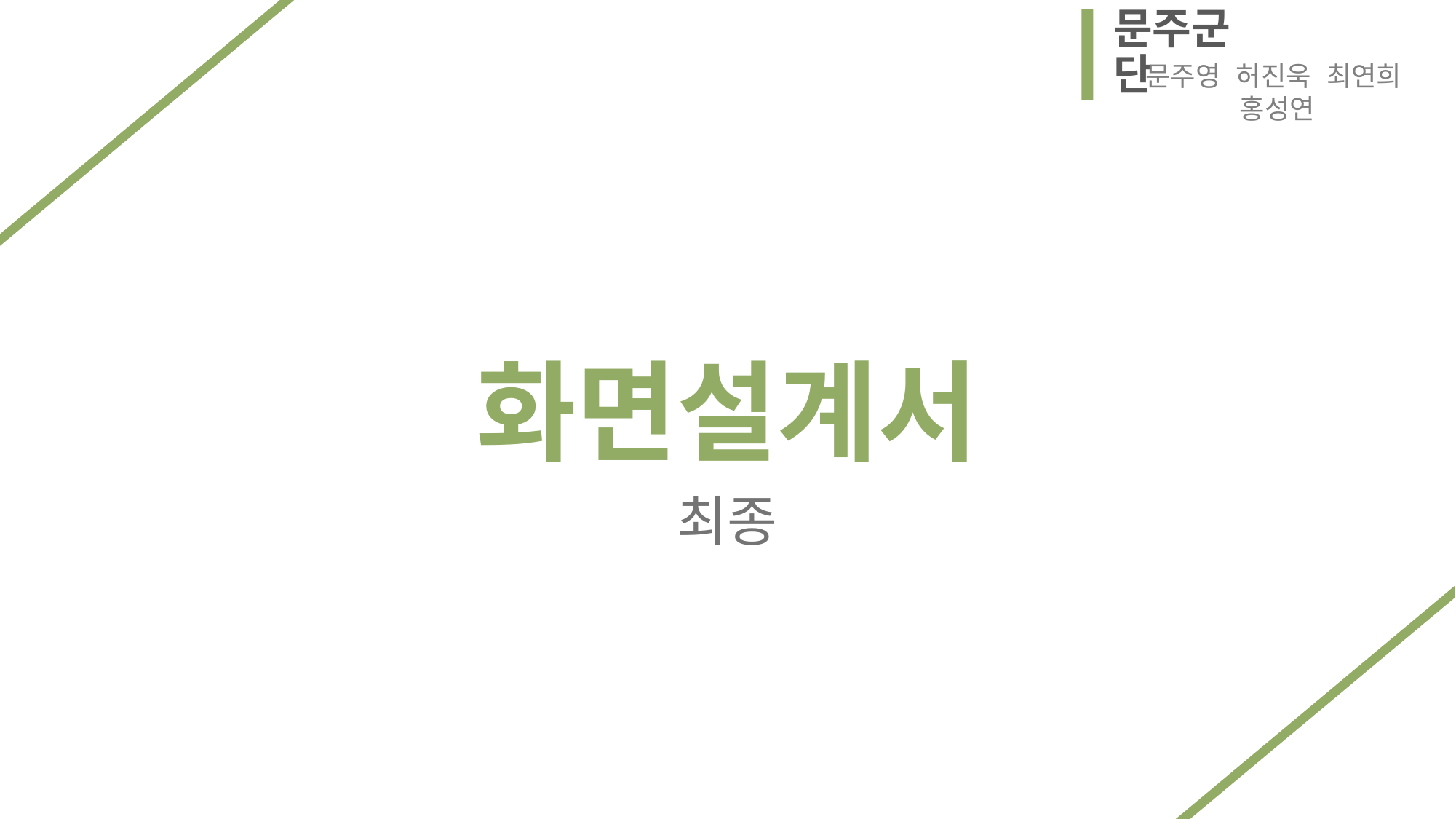

문주군단

문주영  허진욱  최연희  홍성연

화면설계서
최종